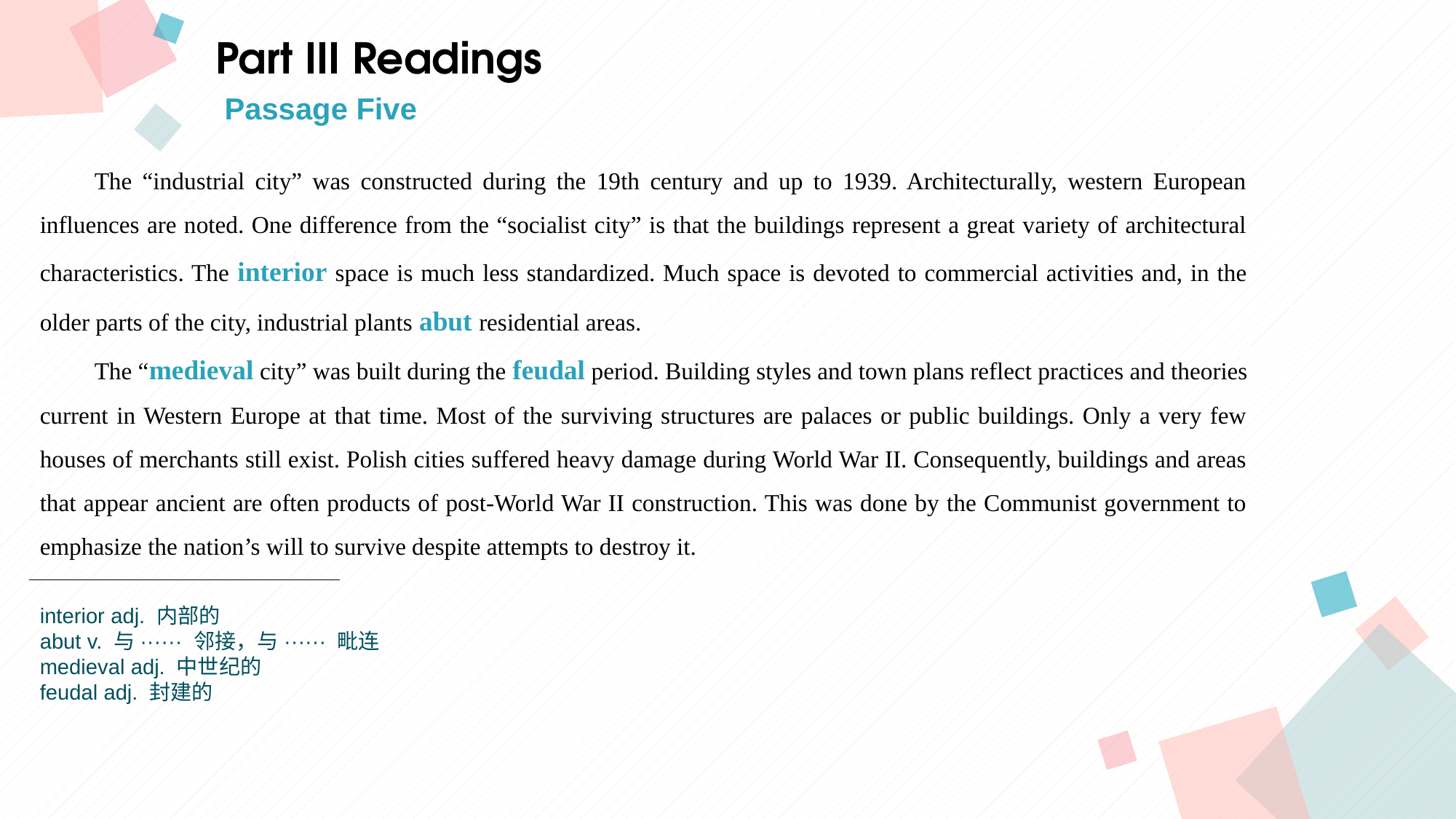

Part III Readings
Passage Five

The “industrial city” was constructed during the 19th century and up to 1939. Architecturally, western European influences are noted. One difference from the “socialist city” is that the buildings represent a great variety of architectural characteristics. The interior space is much less standardized. Much space is devoted to commercial activities and, in the older parts of the city, industrial plants abut residential areas.
The “medieval city” was built during the feudal period. Building styles and town plans reflect practices and theories current in Western Europe at that time. Most of the surviving structures are palaces or public buildings. Only a very few houses of merchants still exist. Polish cities suffered heavy damage during World War II. Consequently, buildings and areas that appear ancient are often products of post-World War II construction. This was done by the Communist government to emphasize the nation’s will to survive despite attempts to destroy it.

点击此处添加标题
点击此处添加标题
标题数字等都可以通过点击和重新输入进行更改，顶部“开始”面板中可以对字体、字号、颜色等进行修改。建议正文8-14号字，1.3倍字间距。
标题数字等都可以通过点击和重新输入进行更改，顶部“开始”面板中可以对字体、字号、颜色等进行修改。建议正文8-14号字，1.3倍字间距。
标题数字等都可以通过点击和重新输入进行更改，顶部“开始”面板中可以对字体、字号、颜色等进行修改。建议正文8-14号字，1.3倍字间距。
点击此处添加标题
interior adj. 内部的
abut v. 与······ 邻接，与······ 毗连
medieval adj. 中世纪的
feudal adj. 封建的